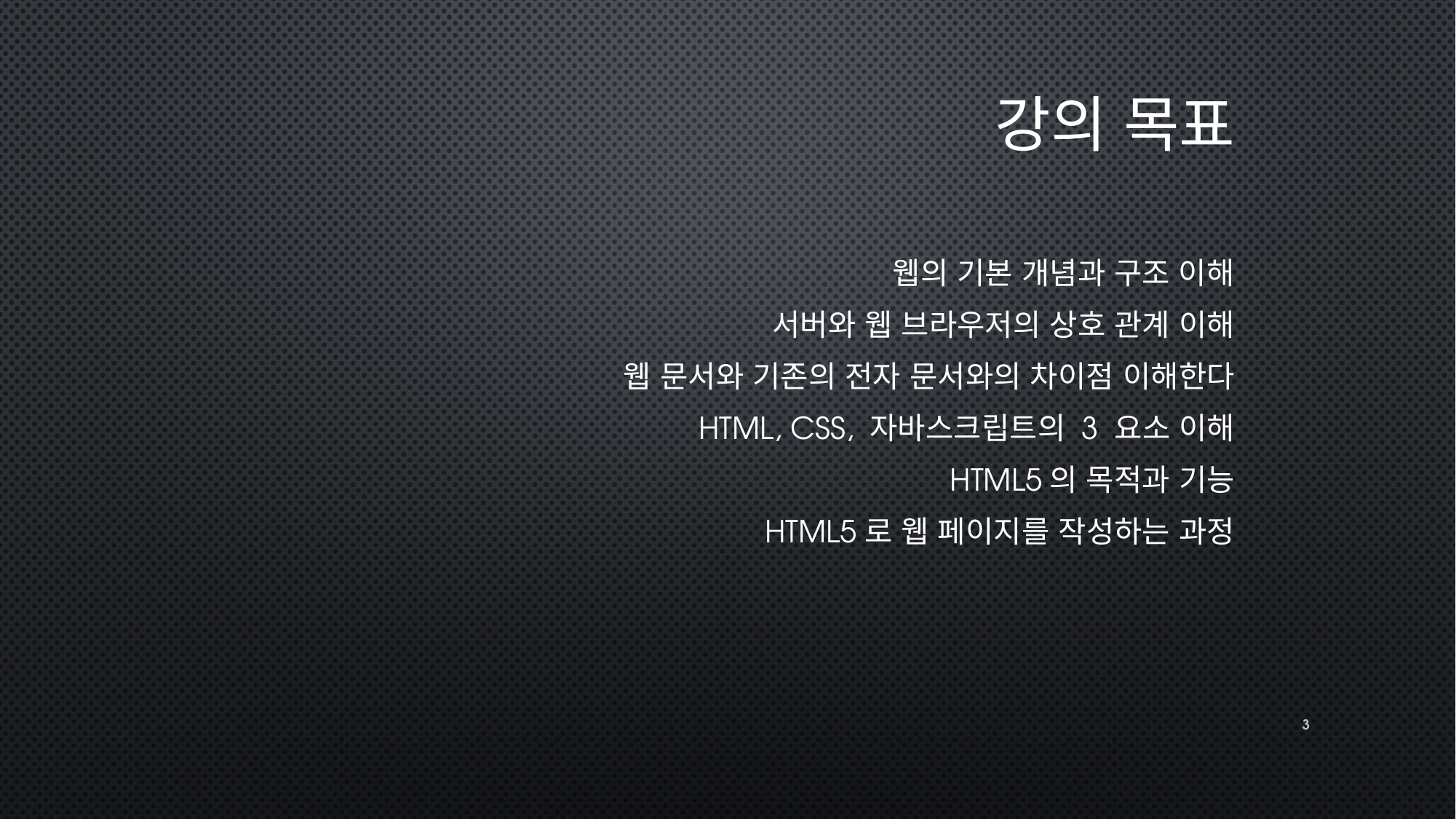

# 강의 목표
웹의 기본 개념과 구조 이해
 서버와 웹 브라우저의 상호 관계 이해
웹 문서와 기존의 전자 문서와의 차이점 이해한다
HTML, CSS, 자바스크립트의 3 요소 이해
HTML5의 목적과 기능
HTML5로 웹 페이지를 작성하는 과정
3